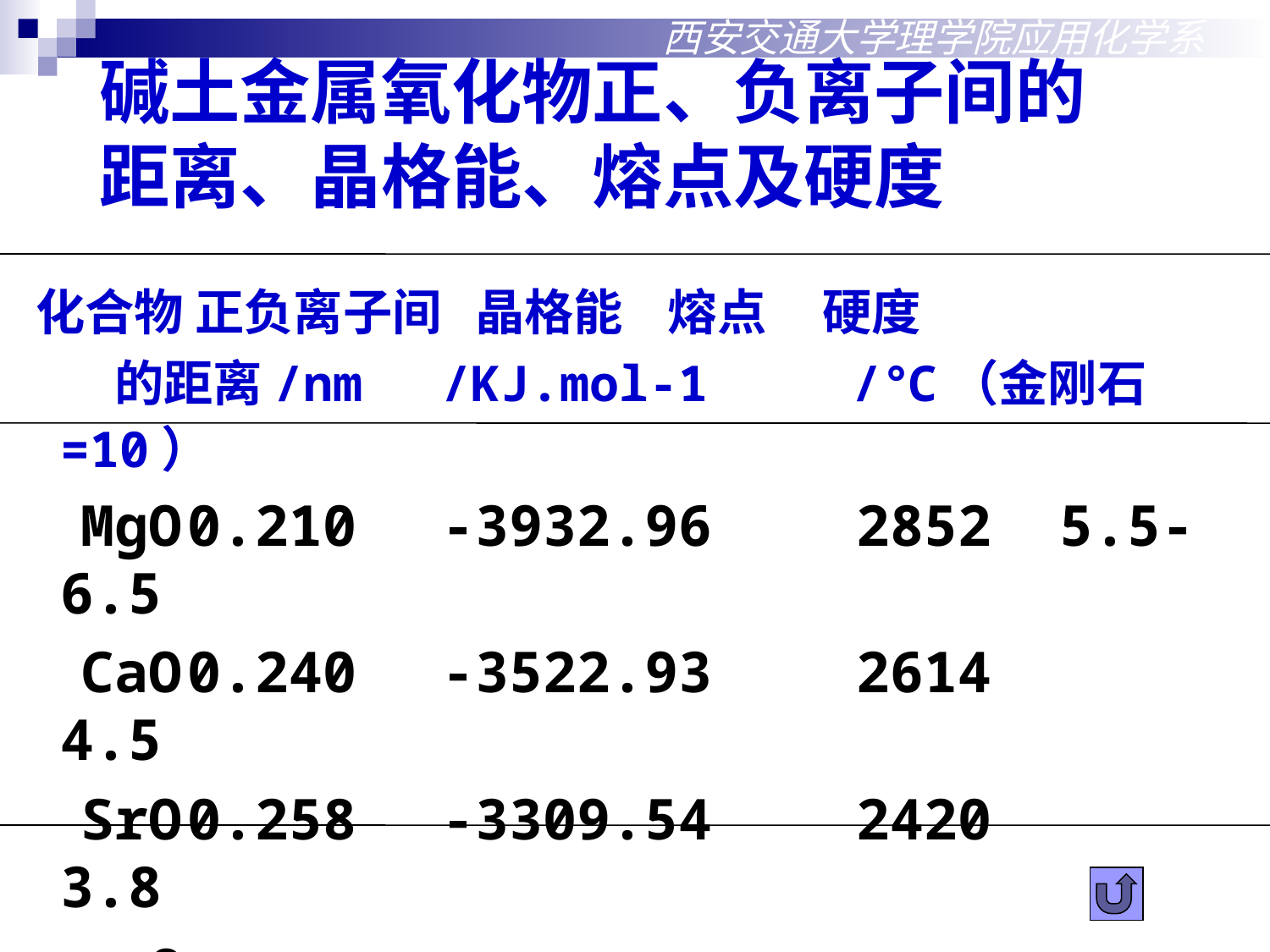

西安交通大学理学院应用化学系
碱土金属氧化物正、负离子间的距离、晶格能、熔点及硬度

 化合物 正负离子间   晶格能    熔点     硬度
        的距离/nm	/KJ.mol-1	 /℃	（金刚石=10）
  MgO	0.210	-3932.96	 2852  5.5-6.5
  CaO	0.240	-3522.93	 2614     4.5
  SrO	0.258	-3309.54	 2420     3.8
  Ba0	0.277	-3125.45	 1918     3.3